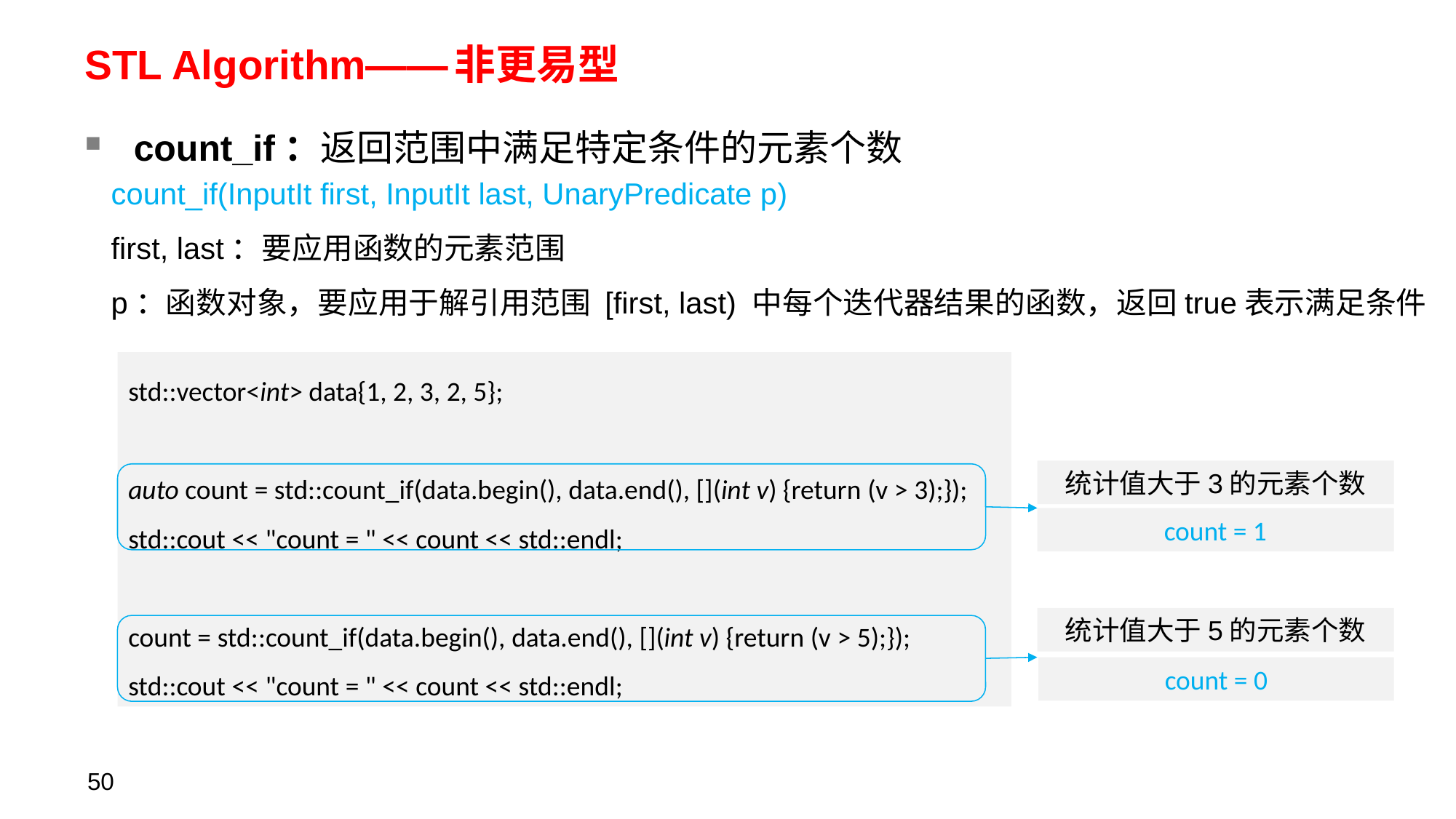

# STL Algorithm——非更易型
count_if：返回范围中满足特定条件的元素个数
count_if(InputIt first, InputIt last, UnaryPredicate p)
first, last：要应用函数的元素范围
p：函数对象，要应用于解引用范围 [first, last) 中每个迭代器结果的函数，返回true表示满足条件
std::vector<int> data{1, 2, 3, 2, 5};

auto count = std::count_if(data.begin(), data.end(), [](int v) {return (v > 3);});
std::cout << "count = " << count << std::endl;

count = std::count_if(data.begin(), data.end(), [](int v) {return (v > 5);});
std::cout << "count = " << count << std::endl;
统计值大于3的元素个数

count = 1
统计值大于5的元素个数

count = 0
50